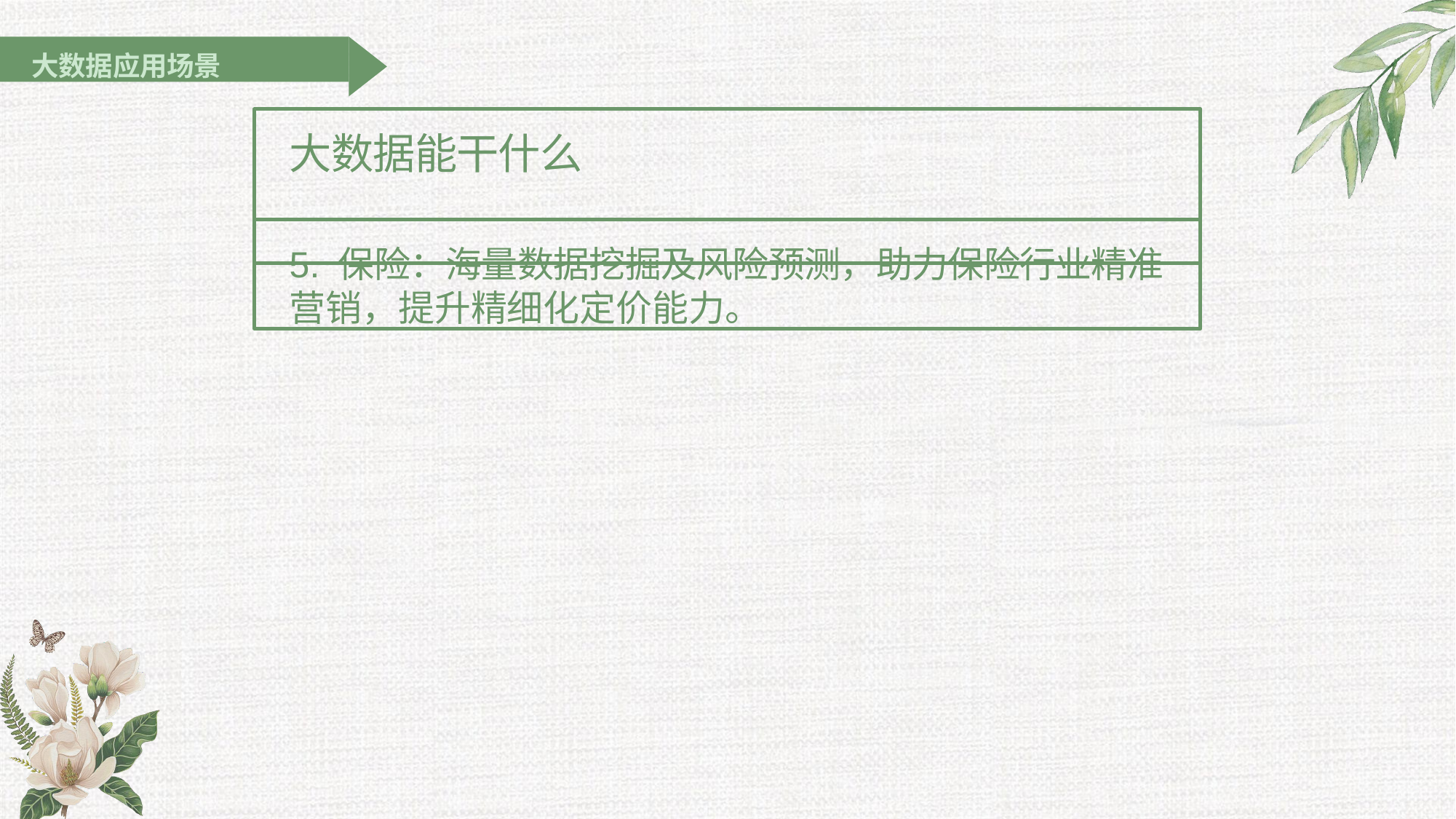

大数据应用场景
# 大数据能干什么
5. 保险：海量数据挖掘及风险预测，助力保险行业精准营销，提升精细化定价能力。